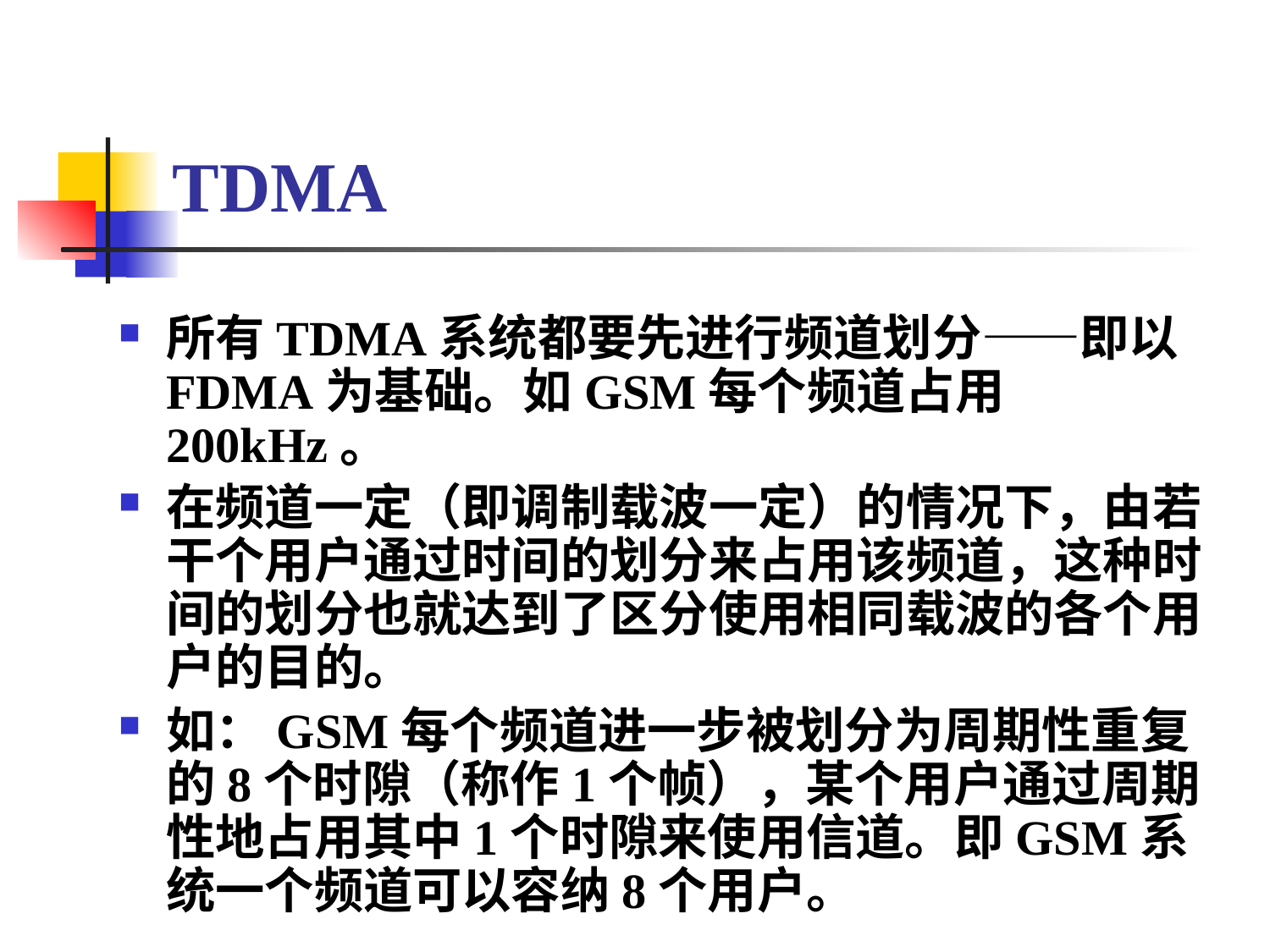

# TDMA
所有TDMA系统都要先进行频道划分——即以FDMA为基础。如GSM每个频道占用200kHz。
在频道一定（即调制载波一定）的情况下，由若干个用户通过时间的划分来占用该频道，这种时间的划分也就达到了区分使用相同载波的各个用户的目的。
如：GSM每个频道进一步被划分为周期性重复的8个时隙（称作1个帧），某个用户通过周期性地占用其中1个时隙来使用信道。即GSM系统一个频道可以容纳8个用户。